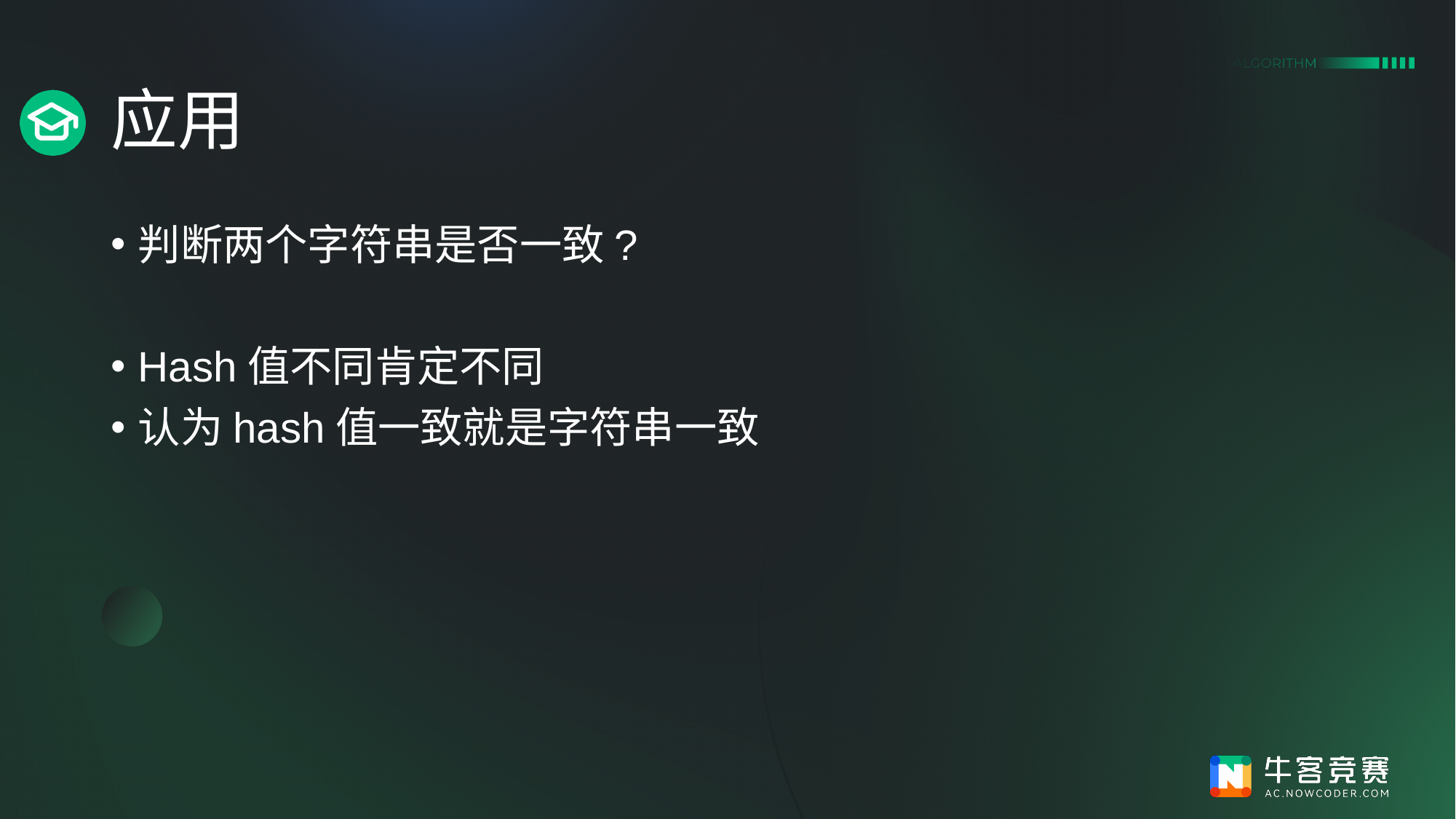

# 应用
判断两个字符串是否一致?

Hash值不同肯定不同
认为hash值一致就是字符串一致